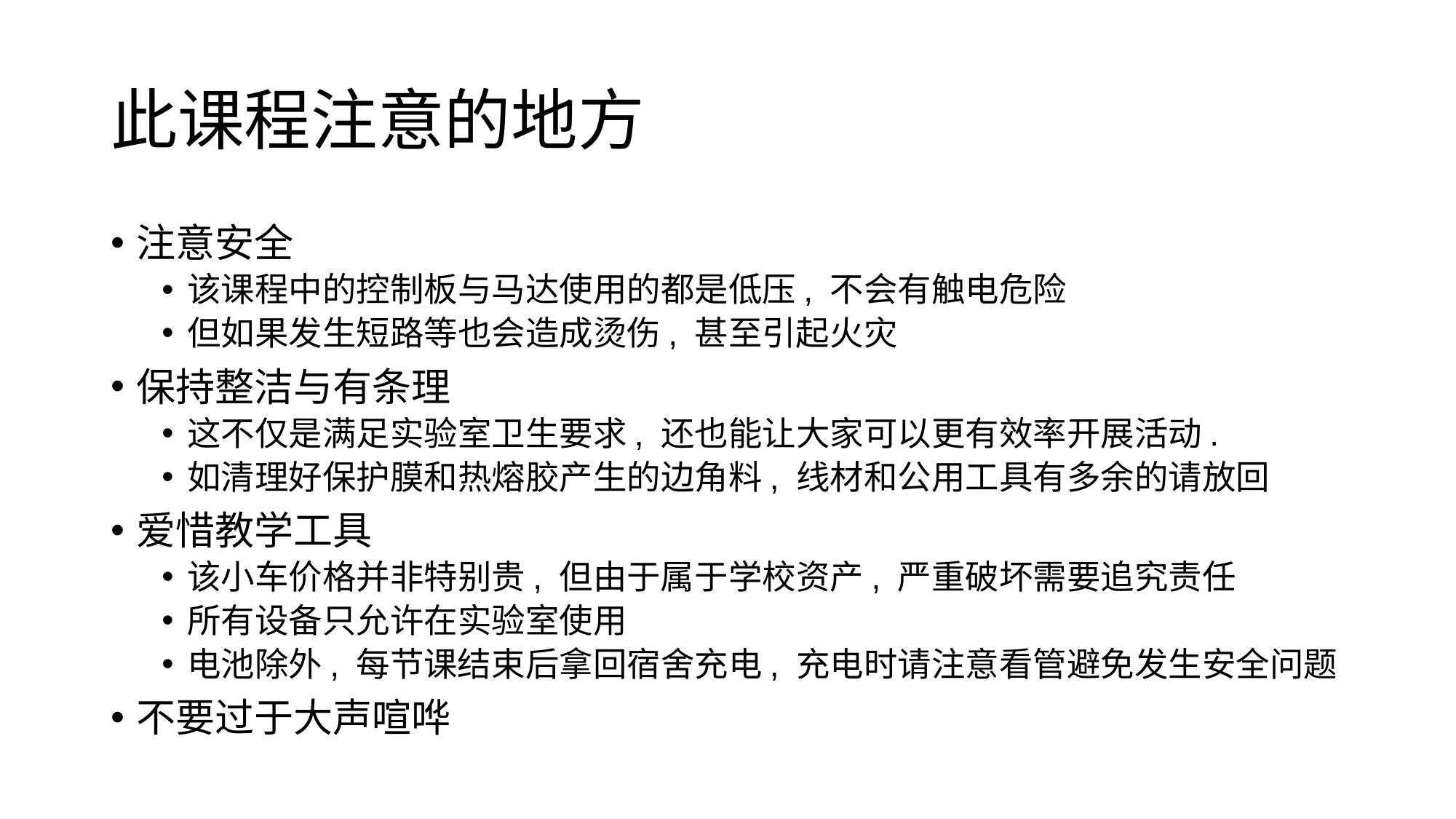

# 此课程注意的地方
注意安全
该课程中的控制板与马达使用的都是低压, 不会有触电危险
但如果发生短路等也会造成烫伤, 甚至引起火灾
保持整洁与有条理
这不仅是满足实验室卫生要求, 还也能让大家可以更有效率开展活动.
如清理好保护膜和热熔胶产生的边角料, 线材和公用工具有多余的请放回
爱惜教学工具
该小车价格并非特别贵, 但由于属于学校资产, 严重破坏需要追究责任
所有设备只允许在实验室使用
电池除外, 每节课结束后拿回宿舍充电, 充电时请注意看管避免发生安全问题
不要过于大声喧哗